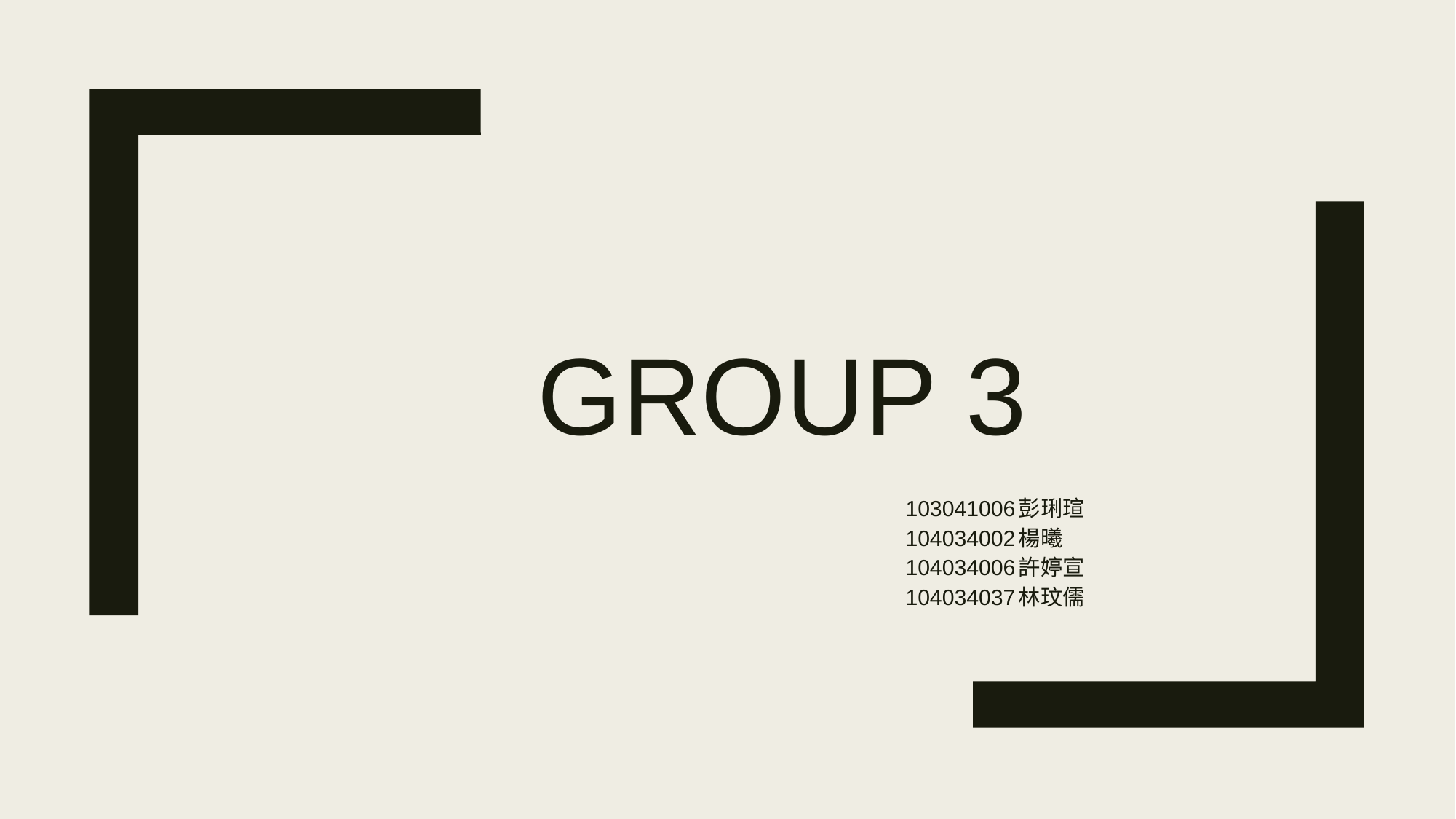

# Group 3
 103041006彭琍瑄
 104034002楊曦
 104034006許婷宣
 104034037林玟儒